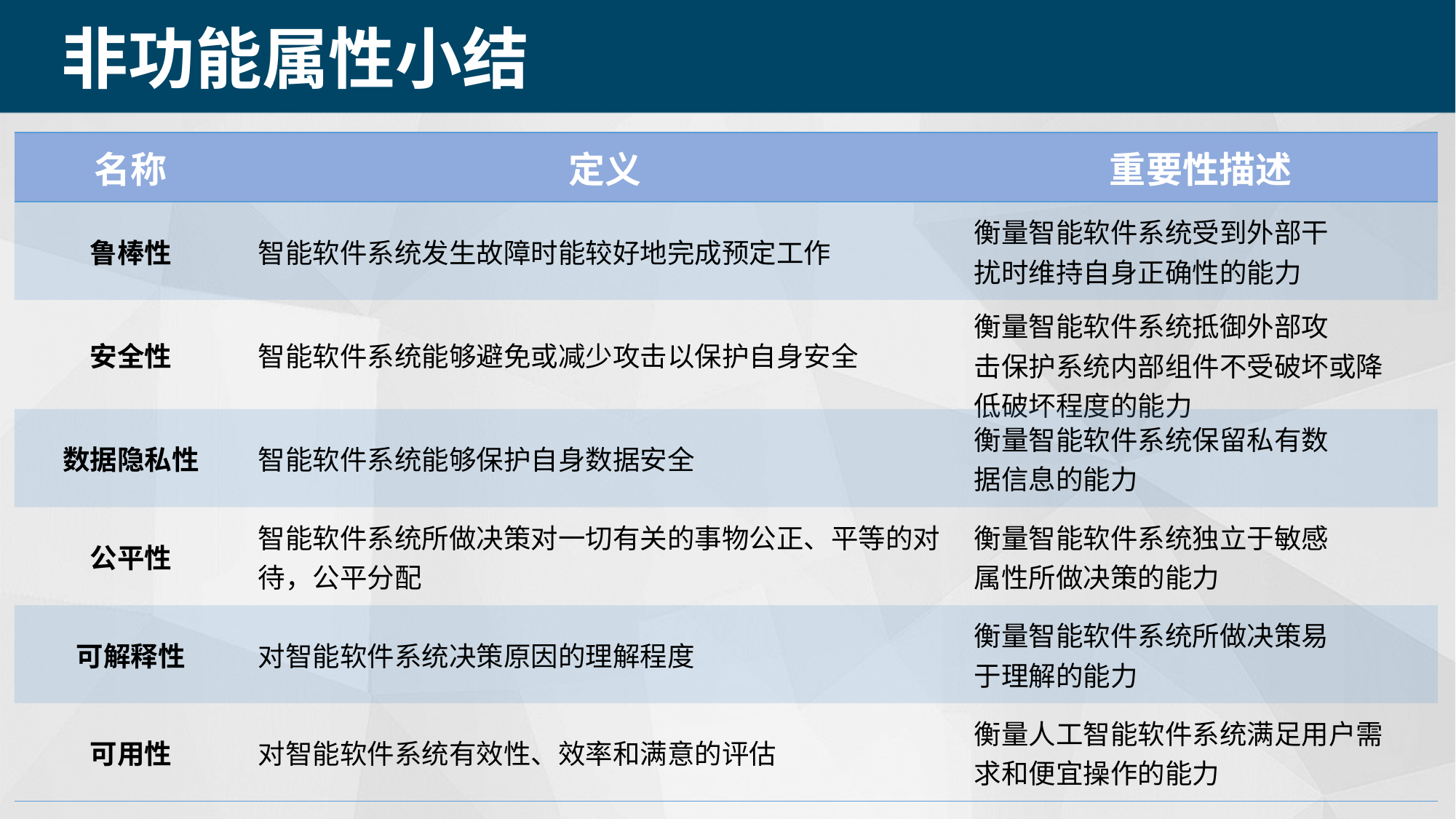

非功能属性小结
| 名称 | 定义 | 重要性描述 |
| --- | --- | --- |
| 鲁棒性 | 智能软件系统发生故障时能较好地完成预定工作 | 衡量智能软件系统受到外部干 扰时维持自身正确性的能力 |
| 安全性 | 智能软件系统能够避免或减少攻击以保护自身安全 | 衡量智能软件系统抵御外部攻 击保护系统内部组件不受破坏或降 低破坏程度的能力 |
| 数据隐私性 | 智能软件系统能够保护自身数据安全 | 衡量智能软件系统保留私有数 据信息的能力 |
| 公平性 | 智能软件系统所做决策对一切有关的事物公正、平等的对待，公平分配 | 衡量智能软件系统独立于敏感 属性所做决策的能力 |
| 可解释性 | 对智能软件系统决策原因的理解程度 | 衡量智能软件系统所做决策易 于理解的能力 |
| 可用性 | 对智能软件系统有效性、效率和满意的评估 | 衡量人工智能软件系统满足用户需 求和便宜操作的能力 |